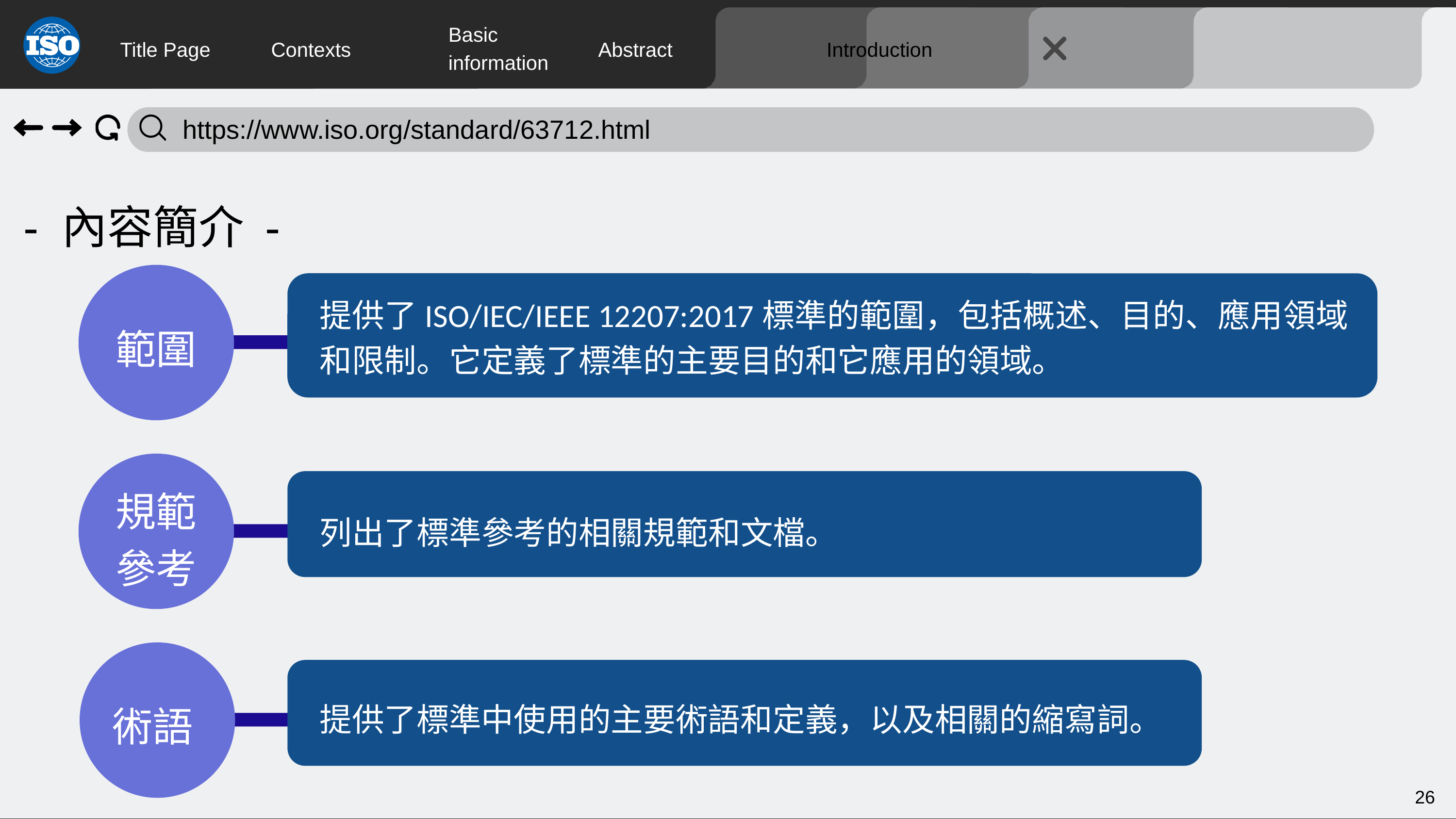

Title Page
Contexts
Abstract
Introduction

Basic
information

       https://www.iso.org/standard/63712.html

- 內容簡介 -

範圍

提供了ISO/IEC/IEEE 12207:2017標準的範圍，包括概述、目的、應用領域和限制。它定義了標準的主要目的和它應用的領域。

規範
參考

列出了標準參考的相關規範和文檔。

術語

提供了標準中使用的主要術語和定義，以及相關的縮寫詞。

26